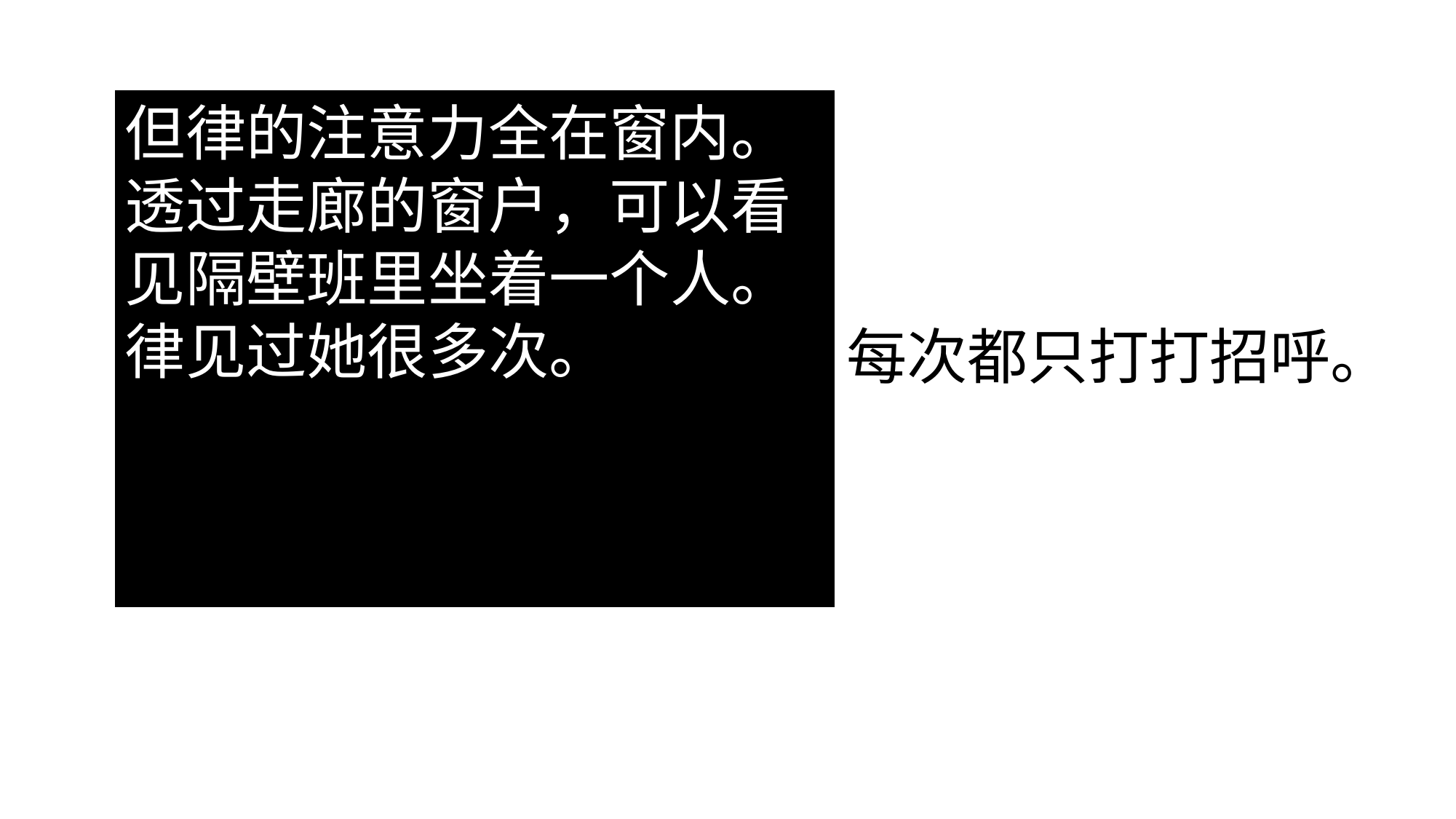

但律的注意力全在窗内。
透过走廊的窗户，可以看见隔壁班里坐着一个人。
律见过她很多次。
每次都只打打招呼。